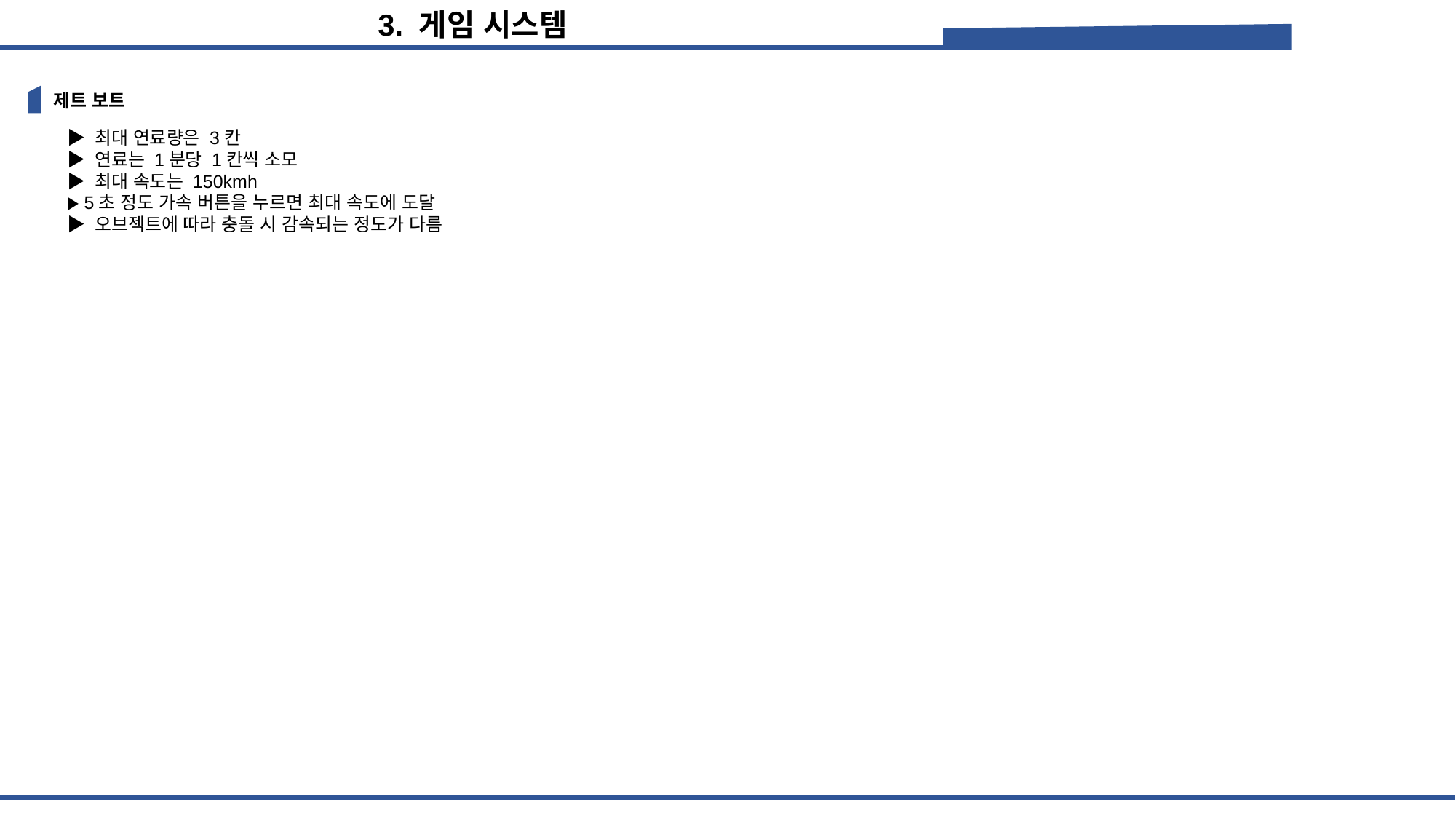

3. 게임 시스템

제트 보트

▶ 최대 연료량은 3칸
▶ 연료는 1분당 1칸씩 소모
▶ 최대 속도는 150kmh
▶ 5초 정도 가속 버튼을 누르면 최대 속도에 도달
▶ 오브젝트에 따라 충돌 시 감속되는 정도가 다름